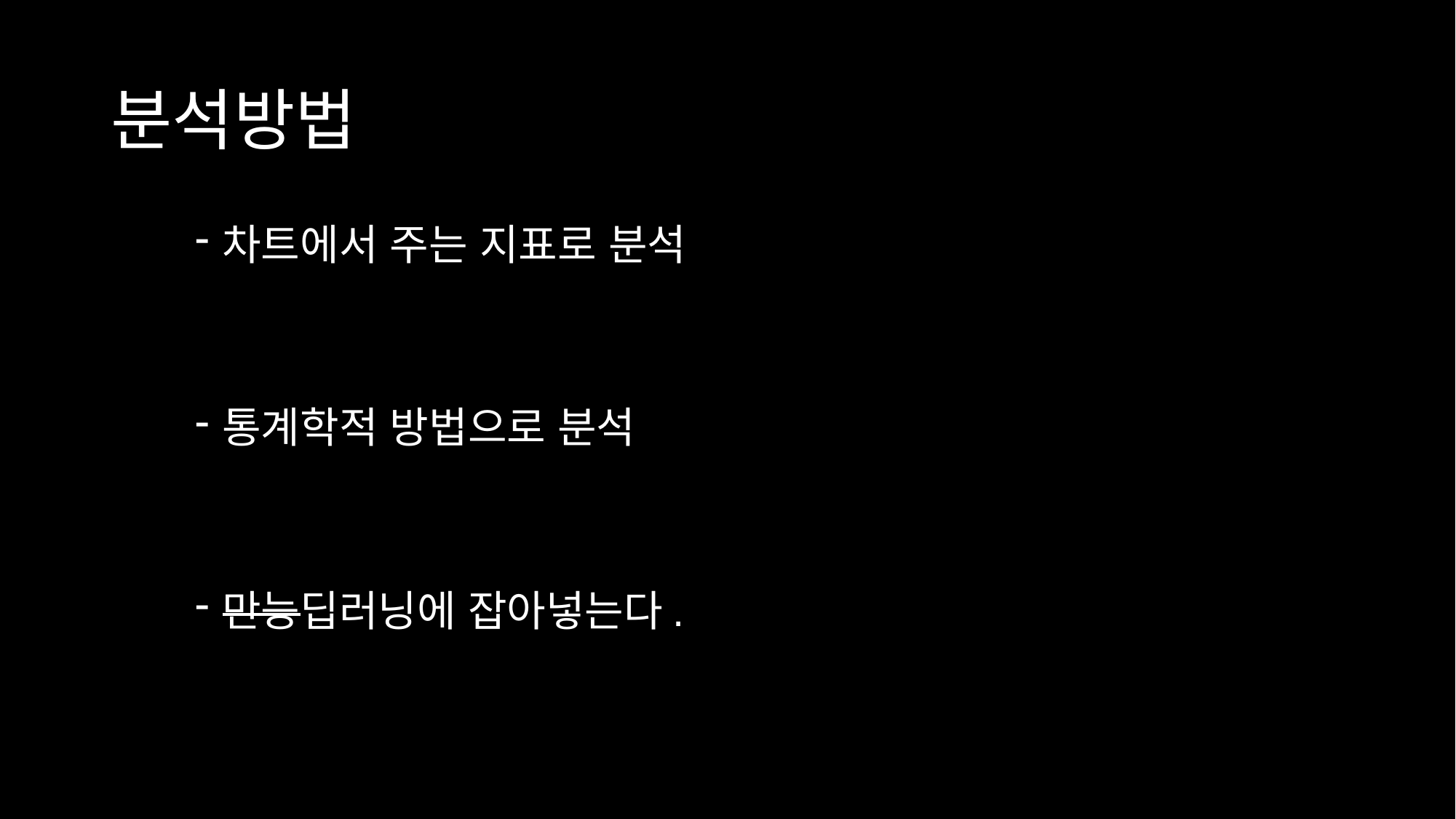

# 분석방법
차트에서 주는 지표로 분석

통계학적 방법으로 분석

만능딥러닝에 잡아넣는다.